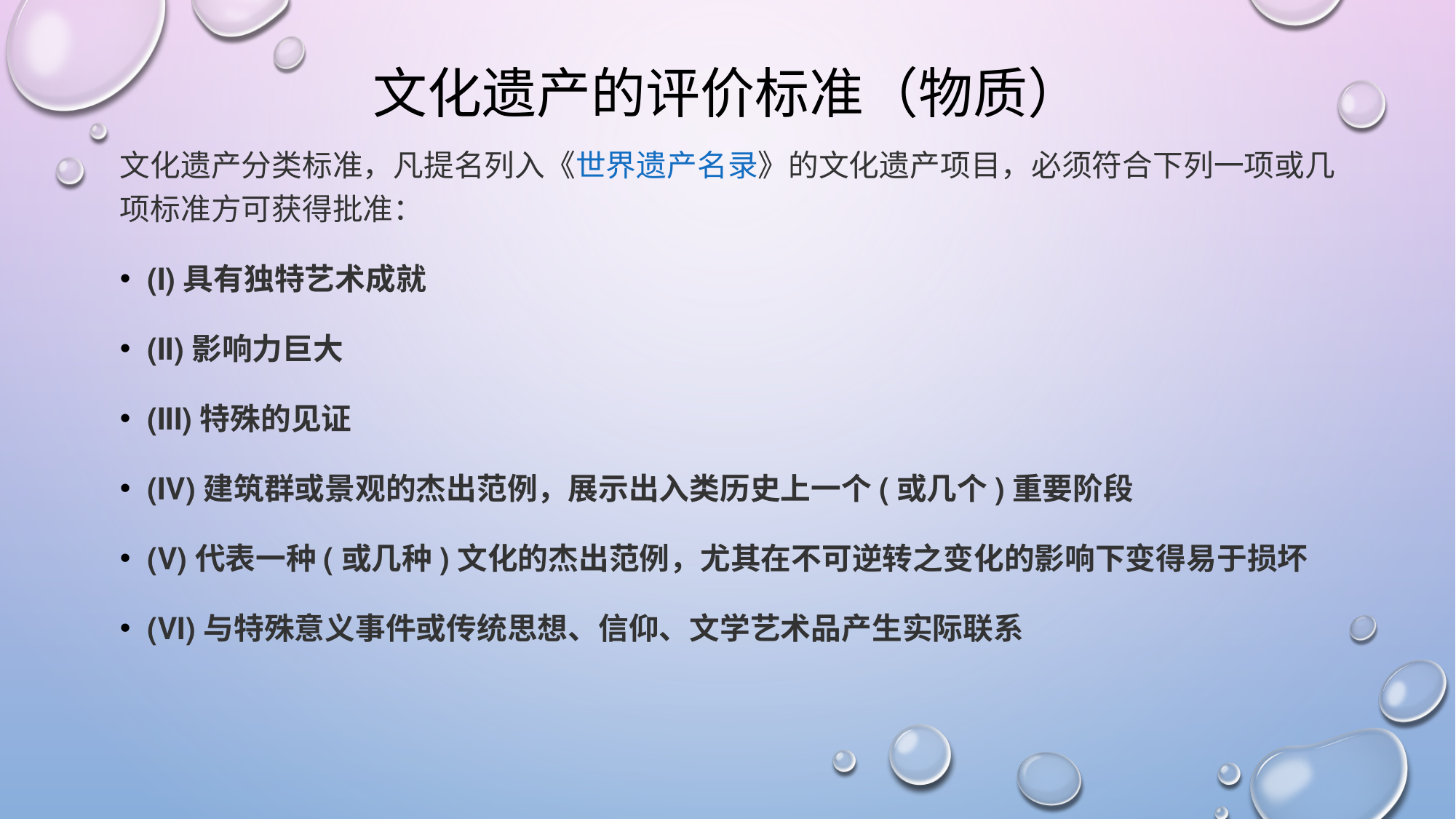

# 文化遗产的评价标准（物质）
文化遗产分类标准，凡提名列入《世界遗产名录》的文化遗产项目，必须符合下列一项或几项标准方可获得批准：
(i)具有独特艺术成就
(ii)影响力巨大
(iii)特殊的见证
(iv)建筑群或景观的杰出范例，展示出入类历史上一个(或几个)重要阶段
(v)代表一种(或几种)文化的杰出范例，尤其在不可逆转之变化的影响下变得易于损坏
(vi)与特殊意义事件或传统思想、信仰、文学艺术品产生实际联系